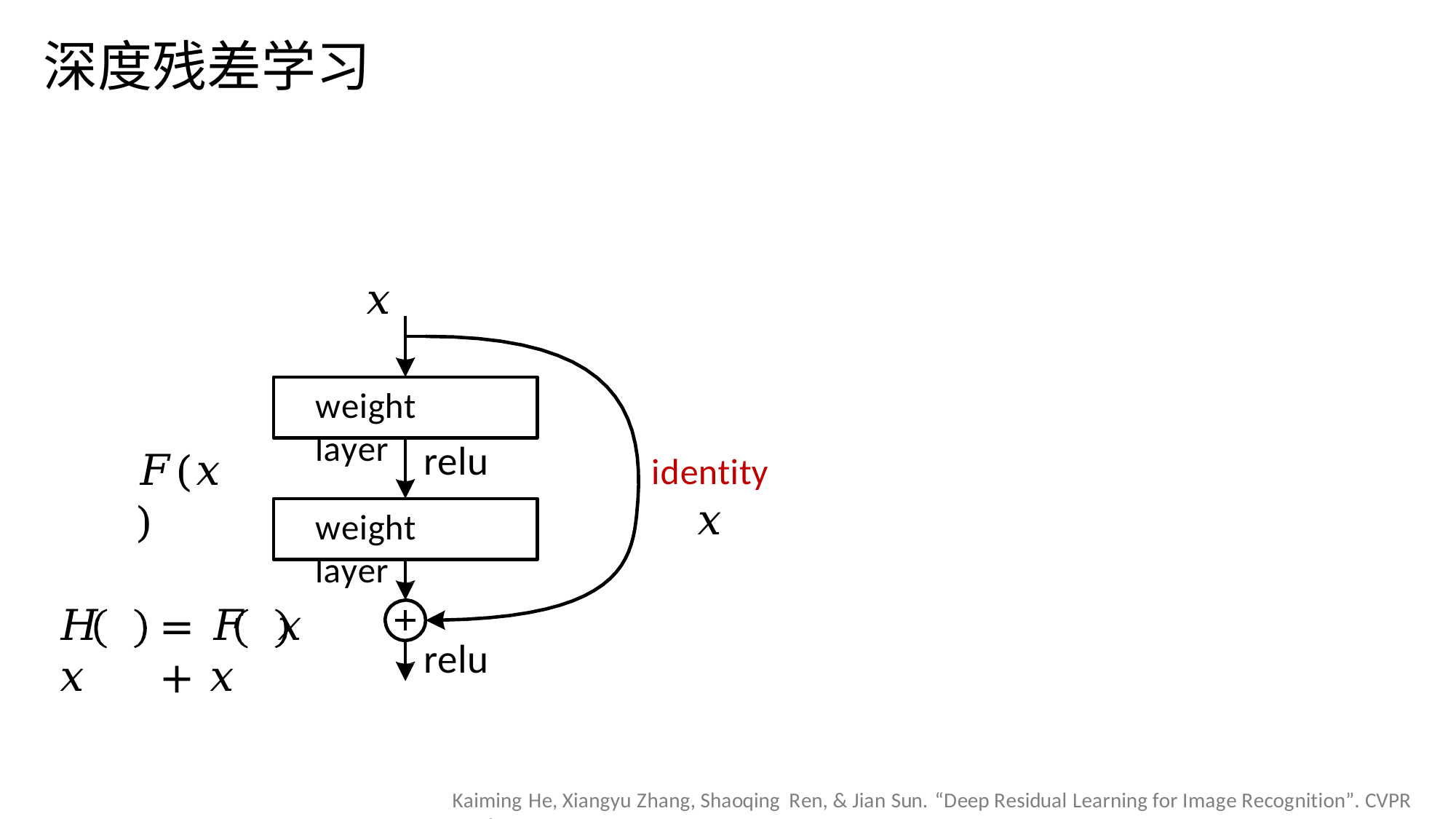

深度残差学习
𝑥

weight layer
relu

𝐹(𝑥)
identity
𝑥

weight layer

𝐻  𝑥
= 𝐹  𝑥    + 𝑥

relu

Kaiming He, Xiangyu Zhang, Shaoqing  Ren, & Jian Sun. “Deep Residual Learning for Image Recognition”. CVPR 2016.